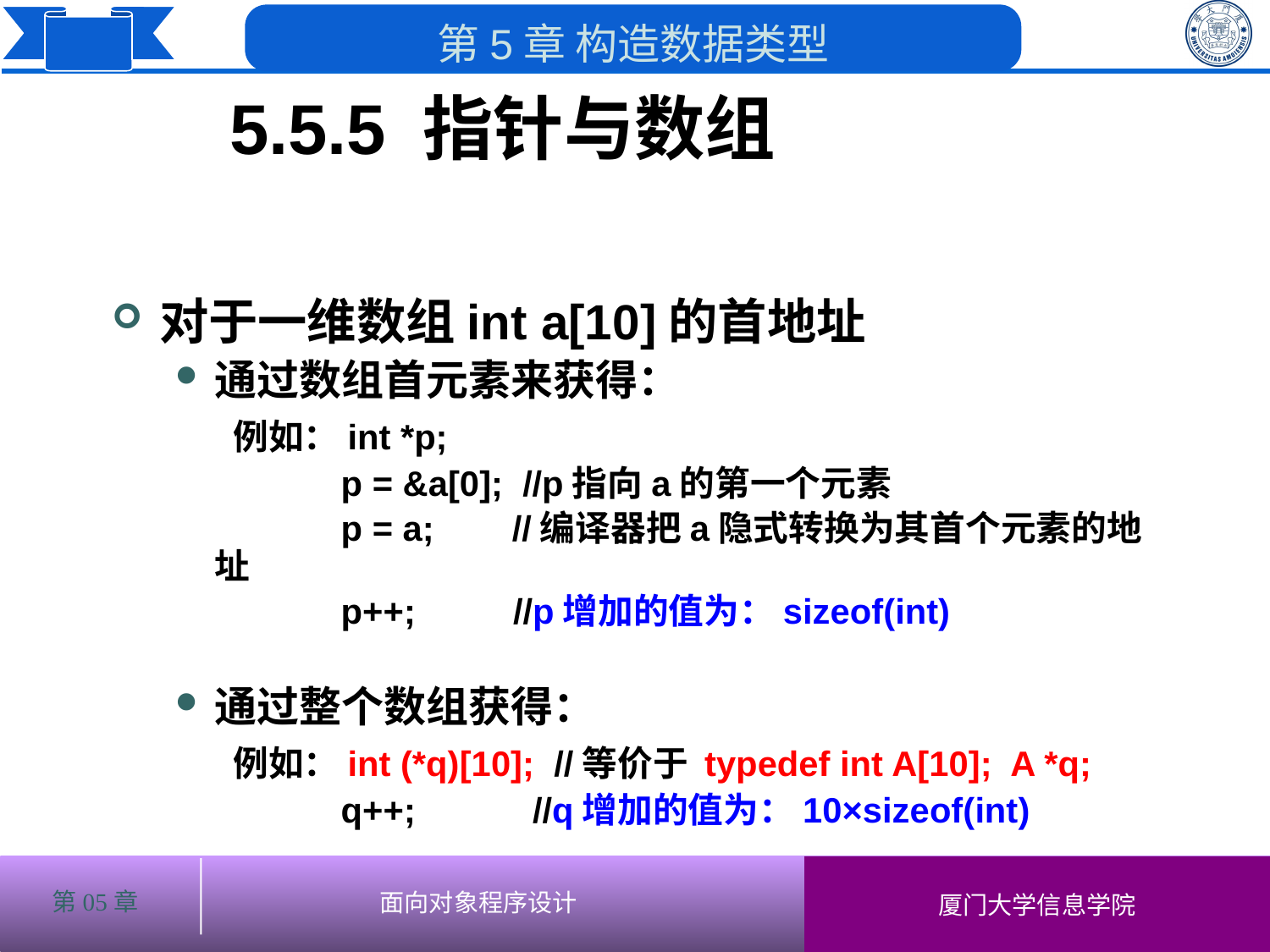

5.5.5 指针与数组
# 对于一维数组int a[10]的首地址
通过数组首元素来获得：
     例如：int *p;
                 p = &a[0];  //p指向a的第一个元素
                 p = a;        //编译器把a隐式转换为其首个元素的地址
                 p++;          //p增加的值为：sizeof(int)

通过整个数组获得：
     例如：int (*q)[10];  //等价于 typedef int A[10];  A *q;
                 q++;            //q增加的值为：10×sizeof(int)
79